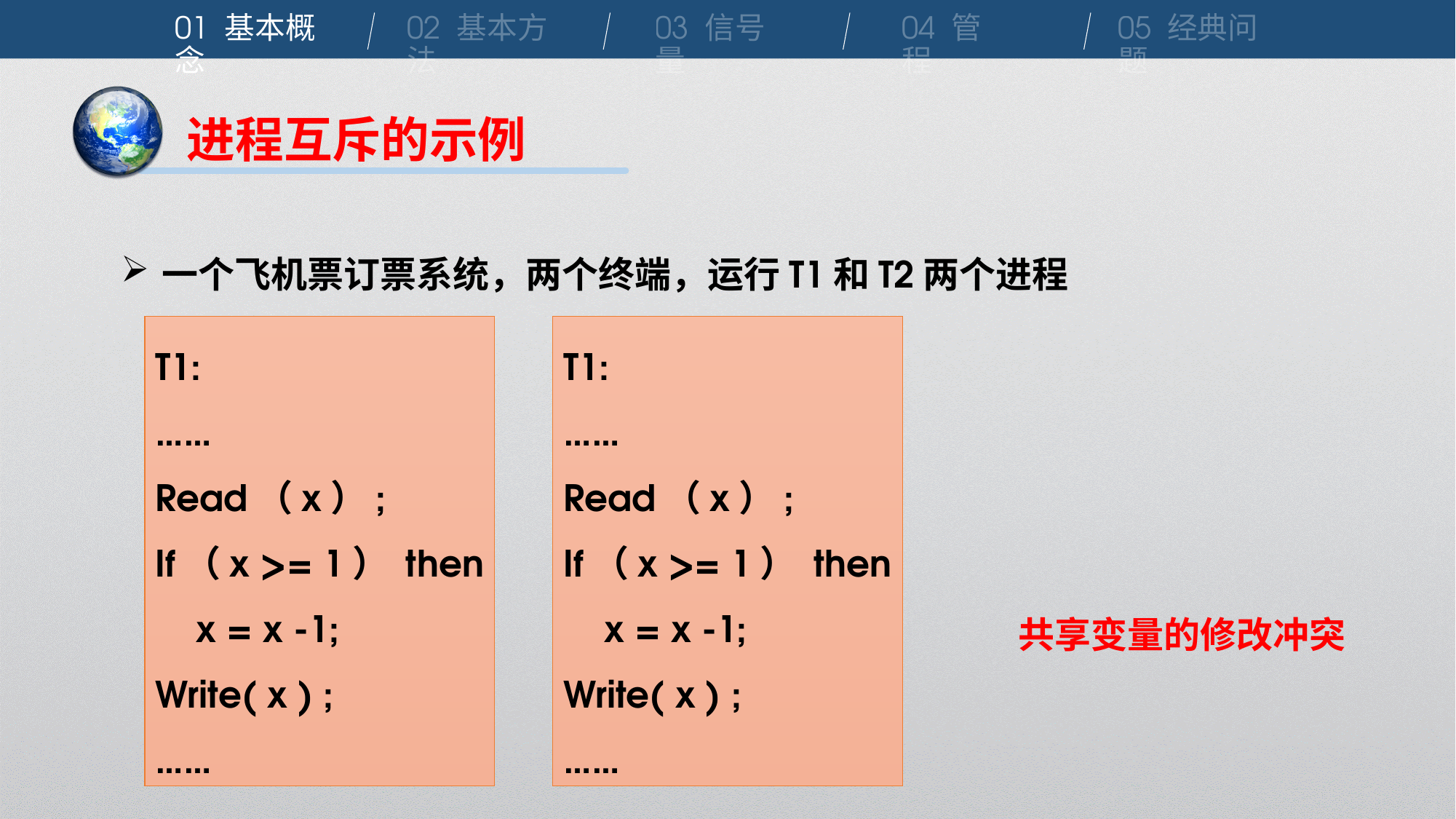

01 基本概念
02 基本方法
03 信号量
04 管程
05 经典问题
进程互斥的示例
一个飞机票订票系统，两个终端，运行T1和T2两个进程
T1:
……
Read（x）;
If（x >= 1） then
    x = x -1;
Write( x ) ;
……
T1:
……
Read（x）;
If（x >= 1） then
    x = x -1;
Write( x ) ;
……
共享变量的修改冲突